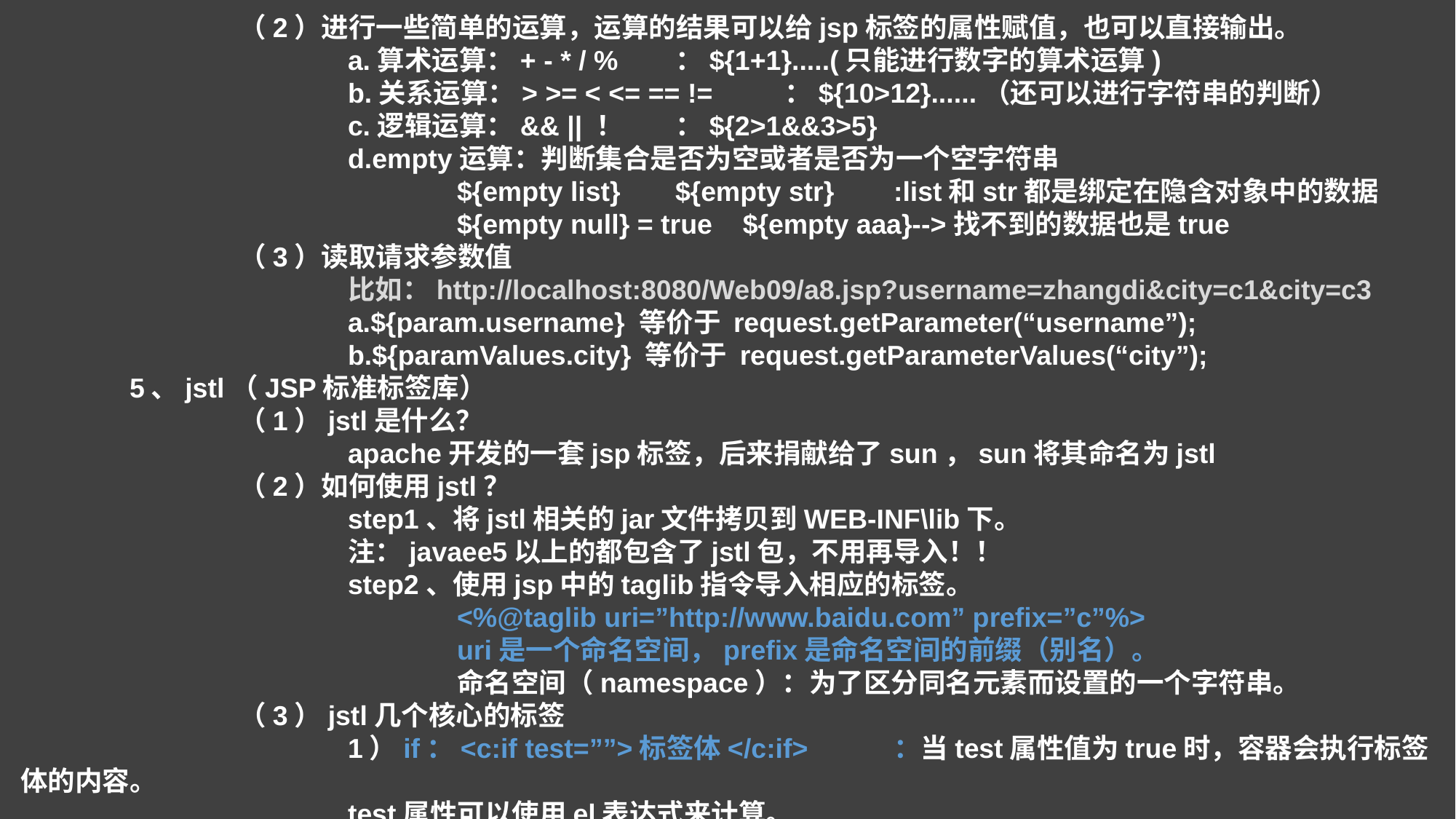

（2）进行一些简单的运算，运算的结果可以给jsp标签的属性赋值，也可以直接输出。
			a.算术运算：+ - * / %	：${1+1}.....(只能进行数字的算术运算)
			b.关系运算：> >= < <= == !=	：${10>12}......（还可以进行字符串的判断）
			c.逻辑运算：&& || ！	：${2>1&&3>5}
			d.empty运算：判断集合是否为空或者是否为一个空字符串
				${empty list}	${empty str}	:list和str都是绑定在隐含对象中的数据
				${empty null} = true    ${empty aaa}-->找不到的数据也是true
		（3）读取请求参数值
			比如：http://localhost:8080/Web09/a8.jsp?username=zhangdi&city=c1&city=c3
			a.${param.username} 等价于 request.getParameter(“username”);
			b.${paramValues.city} 等价于 request.getParameterValues(“city”);
	5、jstl（JSP标准标签库）
		（1）jstl是什么？
			apache开发的一套jsp标签，后来捐献给了sun，sun将其命名为jstl
		（2）如何使用jstl？
			step1、将jstl相关的jar文件拷贝到WEB-INF\lib下。
			注：javaee5以上的都包含了jstl包，不用再导入！！
			step2、使用jsp中的taglib指令导入相应的标签。
				<%@taglib uri=”http://www.baidu.com” prefix=”c”%>
				uri是一个命名空间，prefix是命名空间的前缀（别名）。
				命名空间（namespace）：为了区分同名元素而设置的一个字符串。
		（3）jstl几个核心的标签
			1）if：<c:if test=””>标签体</c:if>	：当test属性值为true时，容器会执行标签体的内容。
			test属性可以使用el表达式来计算。